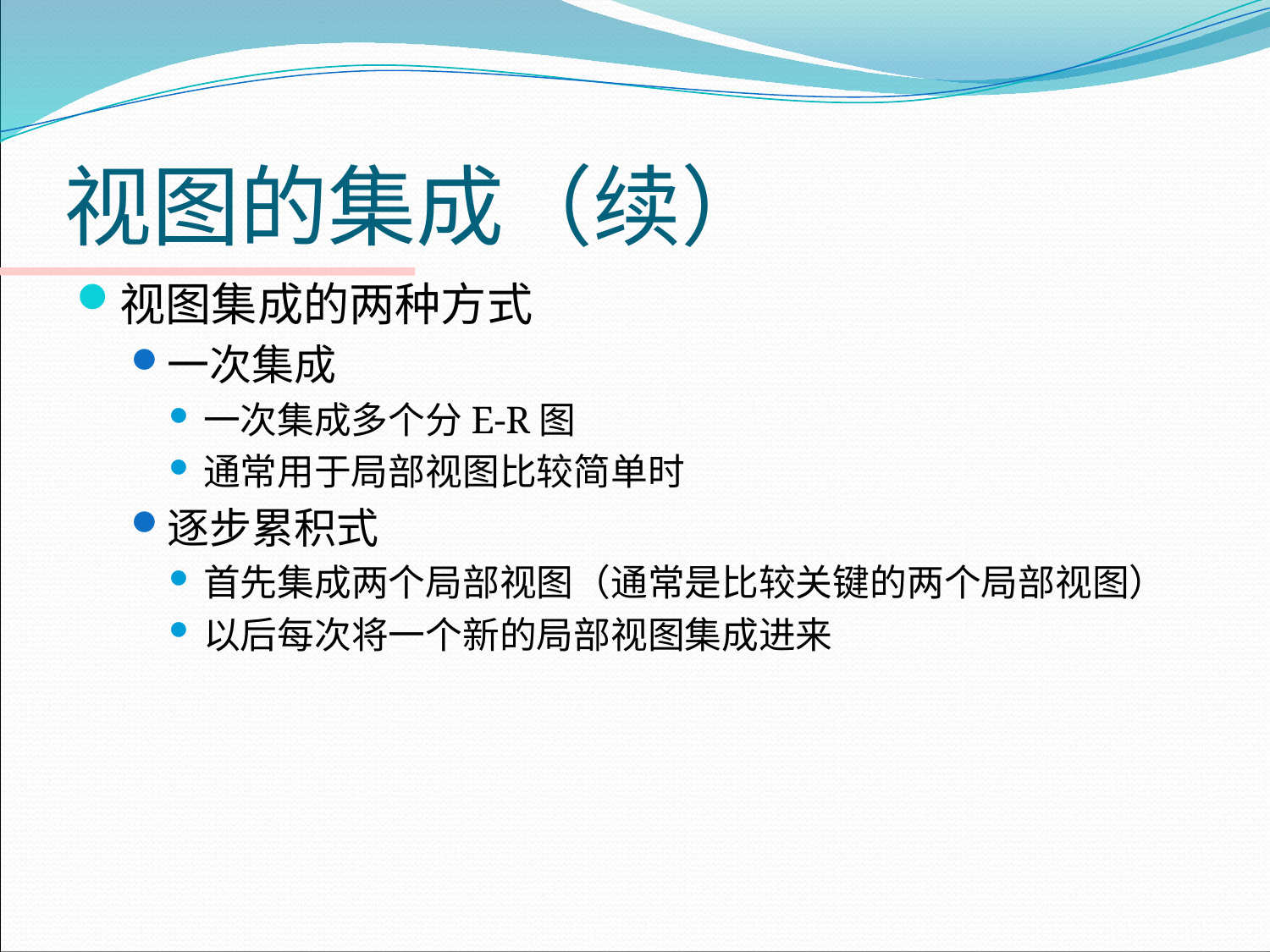

# 视图的集成（续）
视图集成的两种方式
一次集成
一次集成多个分E-R图
通常用于局部视图比较简单时
逐步累积式
首先集成两个局部视图（通常是比较关键的两个局部视图）
以后每次将一个新的局部视图集成进来

724